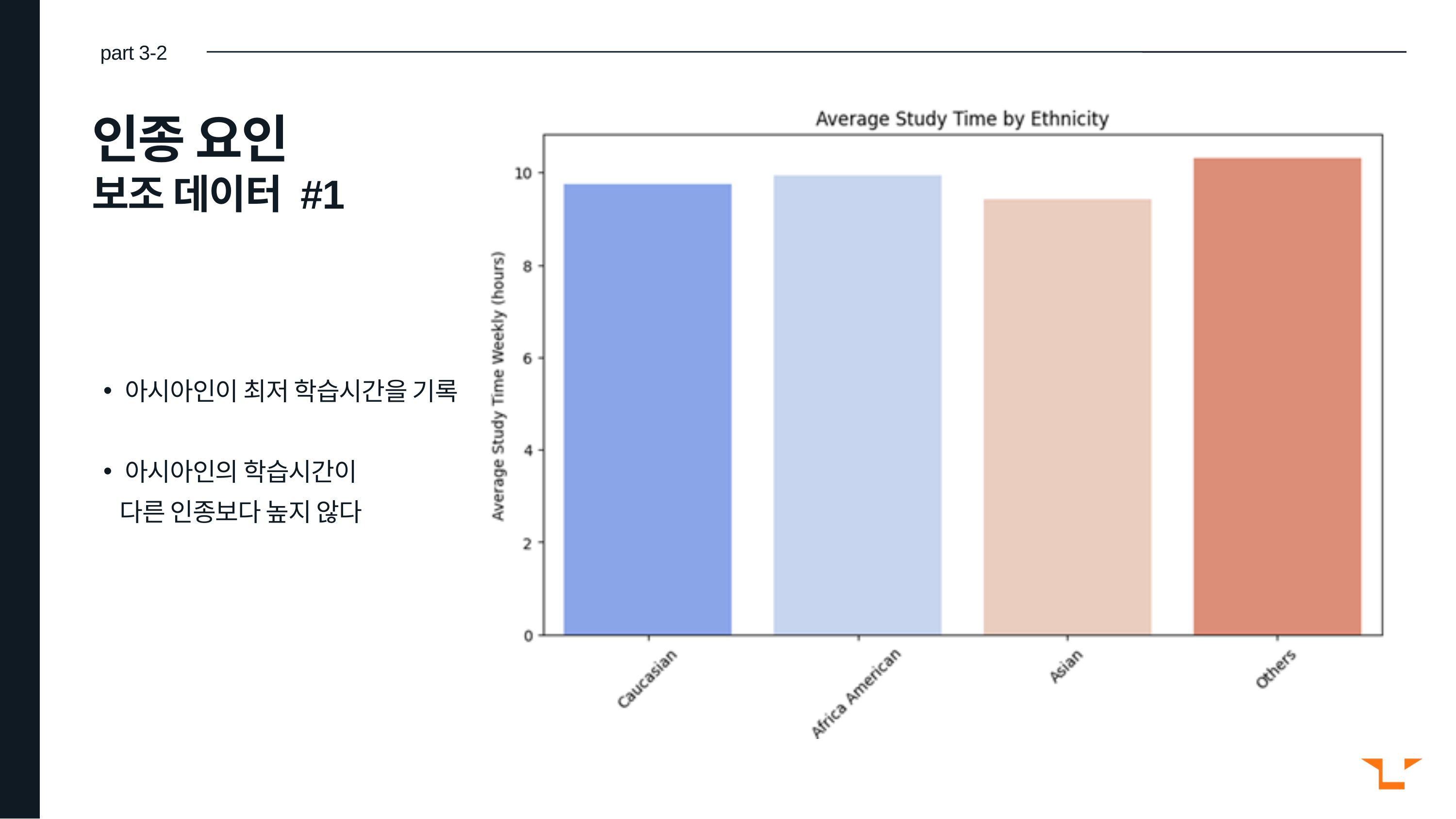

part 3-2

인종 요인
보조 데이터 #1

아시아인이 최저 학습시간을 기록

아시아인의 학습시간이
      다른 인종보다 높지 않다